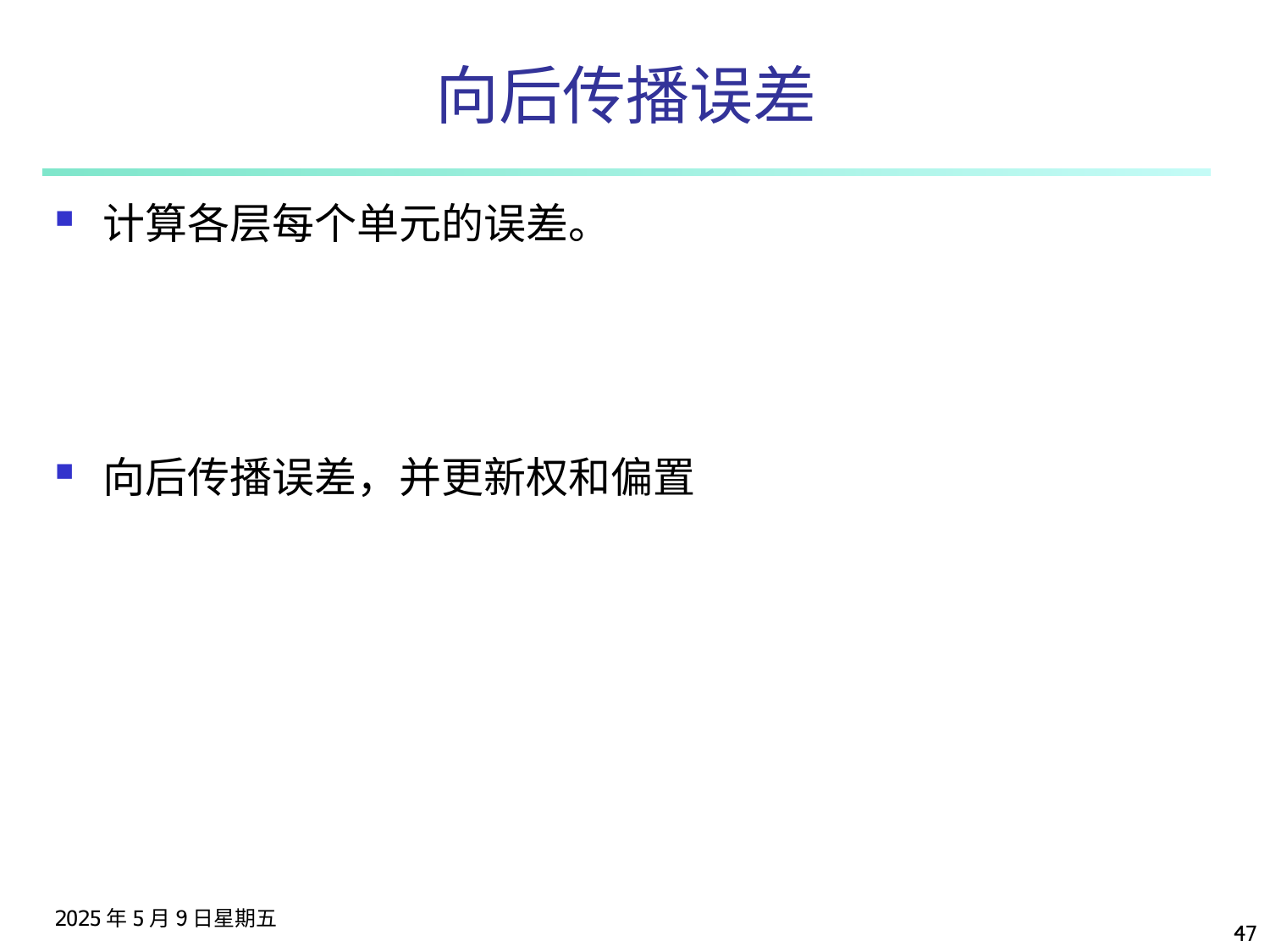

# 向后传播误差
计算各层每个单元的误差。

向后传播误差，并更新权和偏置

2025年5月9日星期五
47